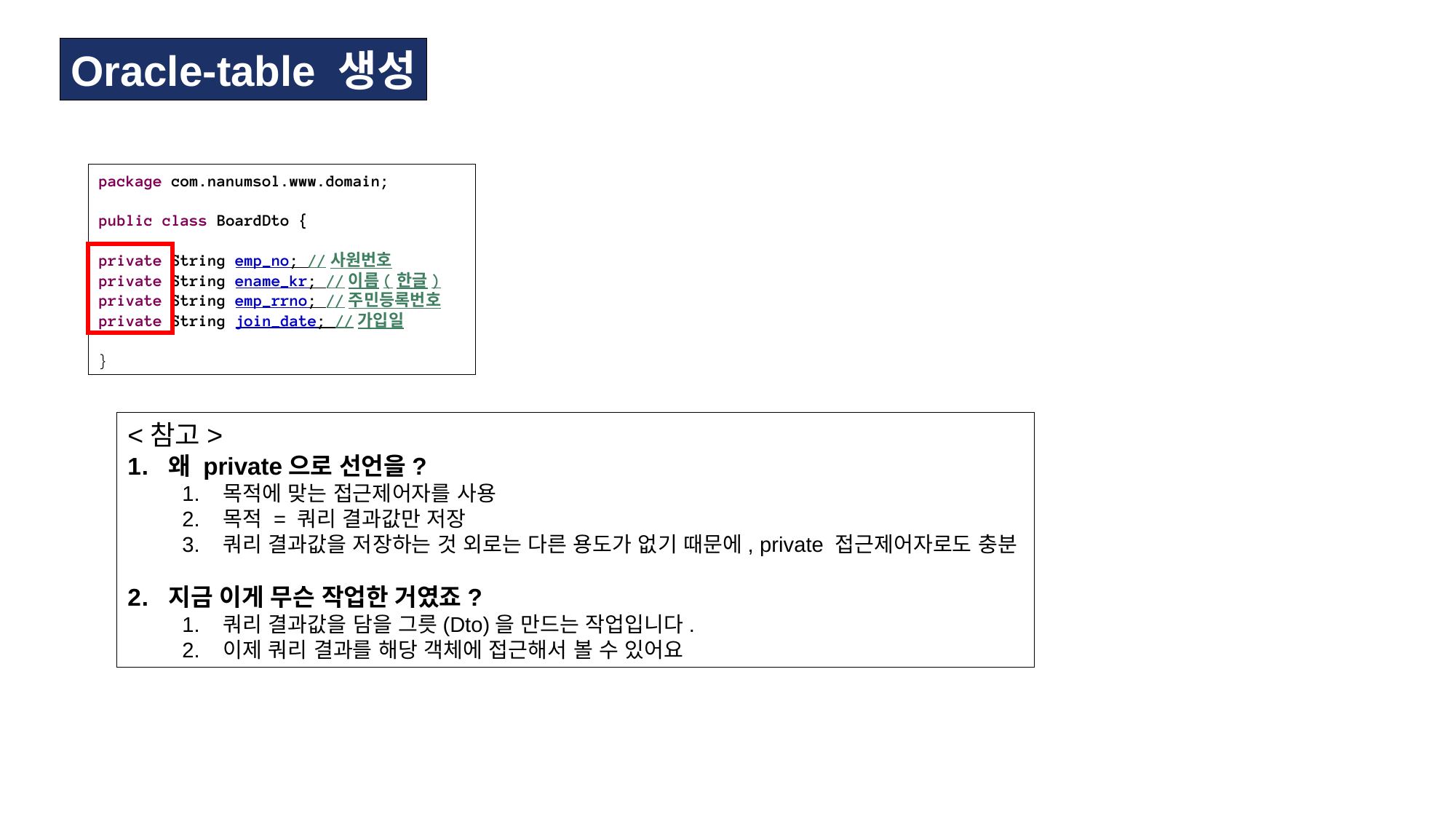

Oracle-table 생성
package com.nanumsol.www.domain;

public class BoardDto {

private String emp_no; //사원번호
private String ename_kr; //이름(한글)
private String emp_rrno; //주민등록번호
private String join_date; //가입일

}

<참고>
왜 private으로 선언을?
목적에 맞는 접근제어자를 사용
목적 = 쿼리 결과값만 저장
쿼리 결과값을 저장하는 것 외로는 다른 용도가 없기 때문에, private 접근제어자로도 충분

지금 이게 무슨 작업한 거였죠?
쿼리 결과값을 담을 그릇(Dto)을 만드는 작업입니다.
이제 쿼리 결과를 해당 객체에 접근해서 볼 수 있어요